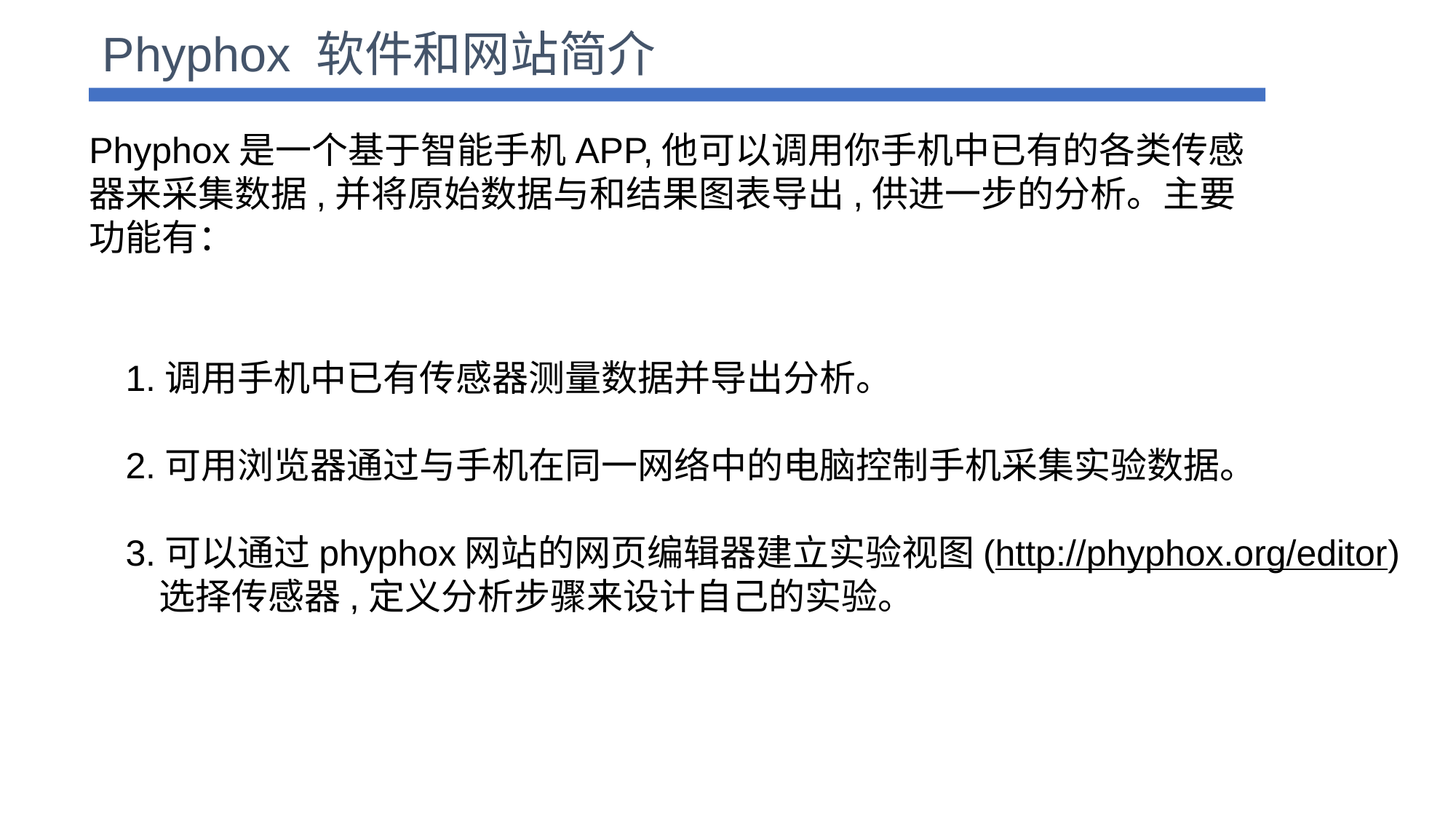

Phyphox 软件和网站简介

Phyphox是一个基于智能手机APP,他可以调用你手机中已有的各类传感器来采集数据,并将原始数据与和结果图表导出,供进一步的分析。主要功能有：
1.调用手机中已有传感器测量数据并导出分析。

2.可用浏览器通过与手机在同一网络中的电脑控制手机采集实验数据。

3.可以通过phyphox网站的网页编辑器建立实验视图(http://phyphox.org/editor)
   选择传感器,定义分析步骤来设计自己的实验。